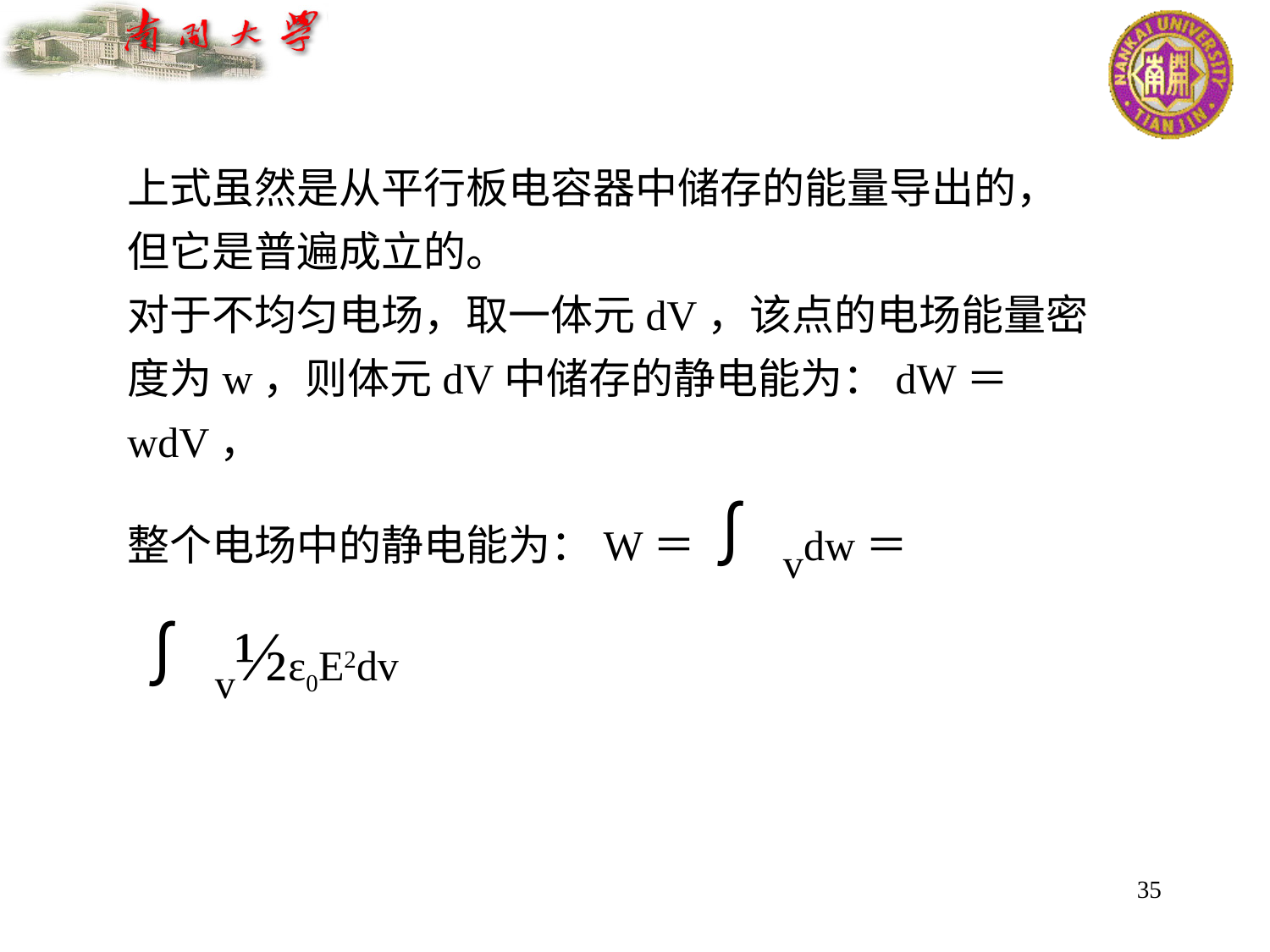

上式虽然是从平行板电容器中储存的能量导出的，但它是普遍成立的。
对于不均匀电场，取一体元dV，该点的电场能量密度为w，则体元dV中储存的静电能为：dW＝wdV，
整个电场中的静电能为：W＝∫vdw＝∫v½ε0E2dv
35